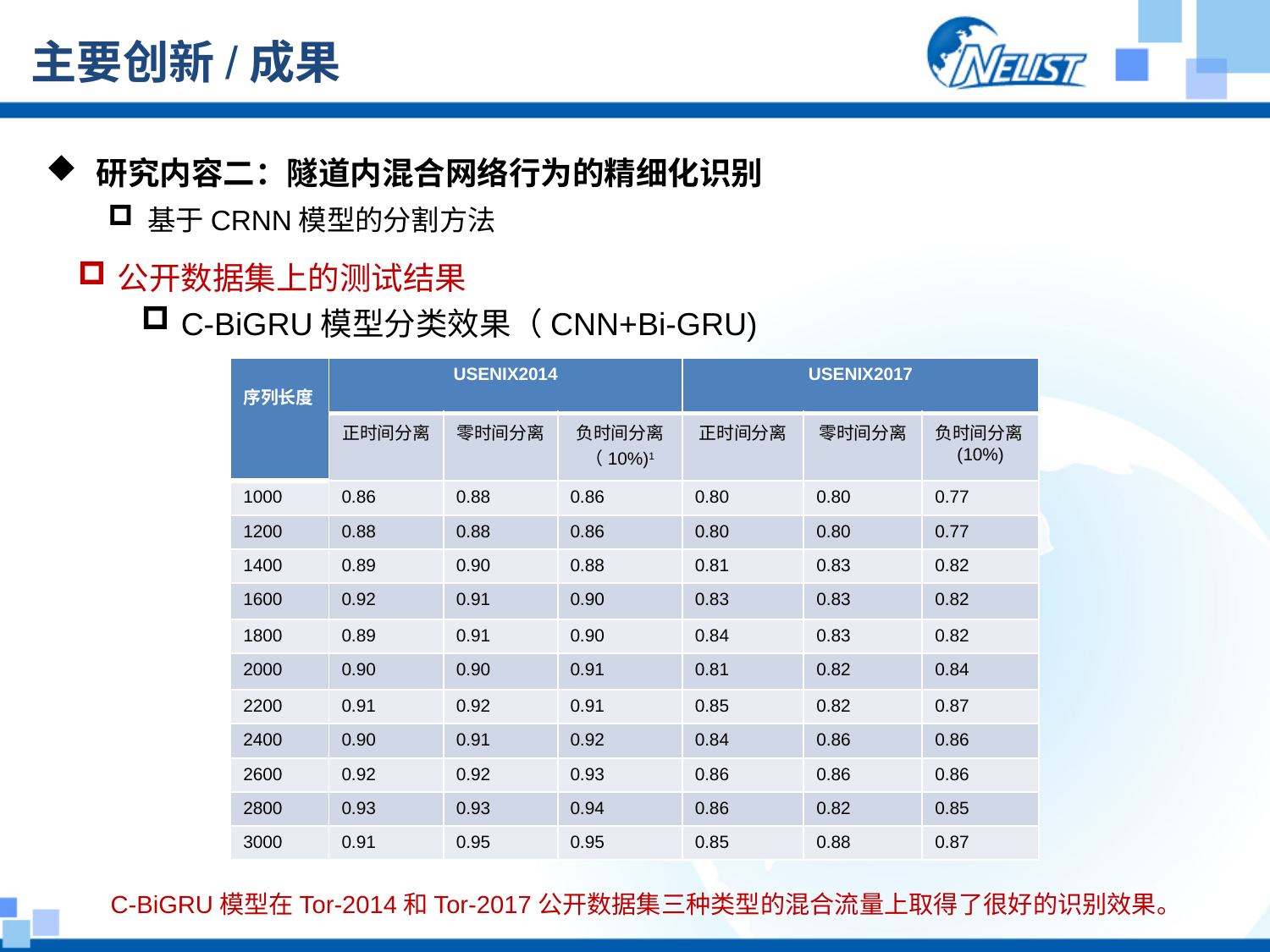

# 主要创新/成果
 研究内容二：隧道内混合网络行为的精细化识别
基于CRNN模型的分割方法
公开数据集上的测试结果
C-BiGRU模型分类效果（CNN+Bi-GRU)
| 序列长度 | USENIX2014 |  |  | USENIX2017 |  |  |
| --- | --- | --- | --- | --- | --- | --- |
|  | 正时间分离 | 零时间分离 | 负时间分离（10%)1 | 正时间分离 | 零时间分离 | 负时间分离 (10%) |
| 1000 | 0.86 | 0.88 | 0.86 | 0.80 | 0.80 | 0.77 |
| 1200 | 0.88 | 0.88 | 0.86 | 0.80 | 0.80 | 0.77 |
| 1400 | 0.89 | 0.90 | 0.88 | 0.81 | 0.83 | 0.82 |
| 1600 | 0.92 | 0.91 | 0.90 | 0.83 | 0.83 | 0.82 |
| 1800 | 0.89 | 0.91 | 0.90 | 0.84 | 0.83 | 0.82 |
| 2000 | 0.90 | 0.90 | 0.91 | 0.81 | 0.82 | 0.84 |
| 2200 | 0.91 | 0.92 | 0.91 | 0.85 | 0.82 | 0.87 |
| 2400 | 0.90 | 0.91 | 0.92 | 0.84 | 0.86 | 0.86 |
| 2600 | 0.92 | 0.92 | 0.93 | 0.86 | 0.86 | 0.86 |
| 2800 | 0.93 | 0.93 | 0.94 | 0.86 | 0.82 | 0.85 |
| 3000 | 0.91 | 0.95 | 0.95 | 0.85 | 0.88 | 0.87 |
C-BiGRU模型在Tor-2014和Tor-2017公开数据集三种类型的混合流量上取得了很好的识别效果。
36